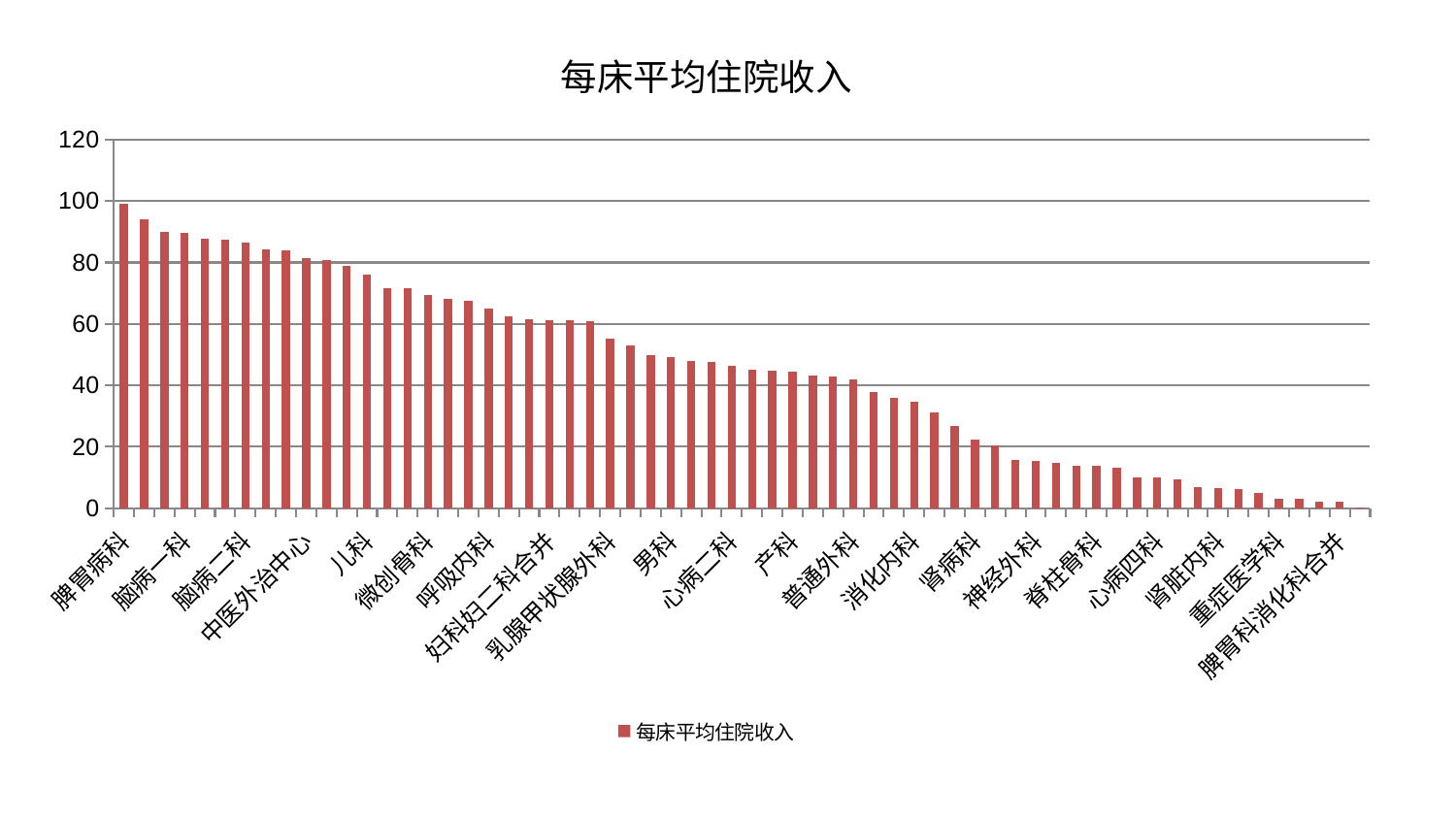

### Chart: 每床平均住院收入

| Category | 每床平均住院收入 |
|---|---|
| 脾胃病科 | 99.17426483721401 |
| 推拿科 | 94.14900494002217 |
| 西区重症医学科 | 90.10456654194641 |
| 脑病一科 | 89.65264216765038 |
| 运动损伤骨科 | 87.82167708786437 |
| 肝胆外科 | 87.34469742550898 |
| 脑病二科 | 86.39188525924493 |
| 心病一科 | 84.32444130618461 |
| 创伤骨科 | 83.92841342042429 |
| 中医外治中心 | 81.48576017617741 |
| 东区重症医学科 | 80.92680442231614 |
| 内分泌科 | 79.05062488534978 |
| 儿科 | 76.10405691962026 |
| 周围血管科 | 71.5950940721595 |
| 心血管内科 | 71.53192999654787 |
| 微创骨科 | 69.36166289735199 |
| 针灸科 | 68.31101741200382 |
| 治未病中心 | 67.57400614965104 |
| 呼吸内科 | 65.05157062972191 |
| 东区肾病科 | 62.4392666629972 |
| 骨科 | 61.39659159948434 |
| 妇科妇二科合并 | 61.35986452514397 |
| 身心医学科 | 61.22315721864145 |
| 口腔科 | 60.89523336930283 |
| 乳腺甲状腺外科 | 55.07884677402579 |
| 综合内科 | 52.99430734568895 |
| 小儿骨科 | 49.94695865309675 |
| 男科 | 49.166740669681744 |
| 显微骨科 | 47.99684758780687 |
| 血液科 | 47.63910888528804 |
| 心病二科 | 46.50175768542961 |
| 关节骨科 | 45.09067072975355 |
| 妇二科 | 44.725579784298674 |
| 产科 | 44.50379902097239 |
| 美容皮肤科 | 43.160167656746815 |
| 心病三科 | 42.76767232380125 |
| 普通外科 | 42.00385687991337 |
| 肛肠科 | 37.95017028053842 |
| 肝病科 | 35.811672408480355 |
| 消化内科 | 34.697115351638594 |
| 皮肤科 | 31.303705418688786 |
| 肿瘤内科 | 26.747545732636937 |
| 肾病科 | 22.476274916240335 |
| 康复科 | 20.47495602080147 |
| 中医经典科 | 15.734911589149192 |
| 神经外科 | 15.318104802654808 |
| 小儿推拿科 | 14.738536146892113 |
| 风湿病科 | 13.775987050038218 |
| 脊柱骨科 | 13.688176096398585 |
| 耳鼻喉科 | 13.289299505055464 |
| 神经内科 | 10.116035717147431 |
| 心病四科 | 9.905652454228274 |
| 妇科 | 9.292077744139139 |
| 泌尿外科 | 6.762973841495468 |
| 肾脏内科 | 6.495137773667237 |
| 脑病三科 | 6.1132741300230276 |
| 老年医学科 | 5.12587432248135 |
| 重症医学科 | 3.183818729774246 |
| 胸外科 | 2.997919105283753 |
| 眼科 | 2.208111137543689 |
| 脾胃科消化科合并 | 2.00418183374218 |
| 医院 | 0.18630751040058513 |
187